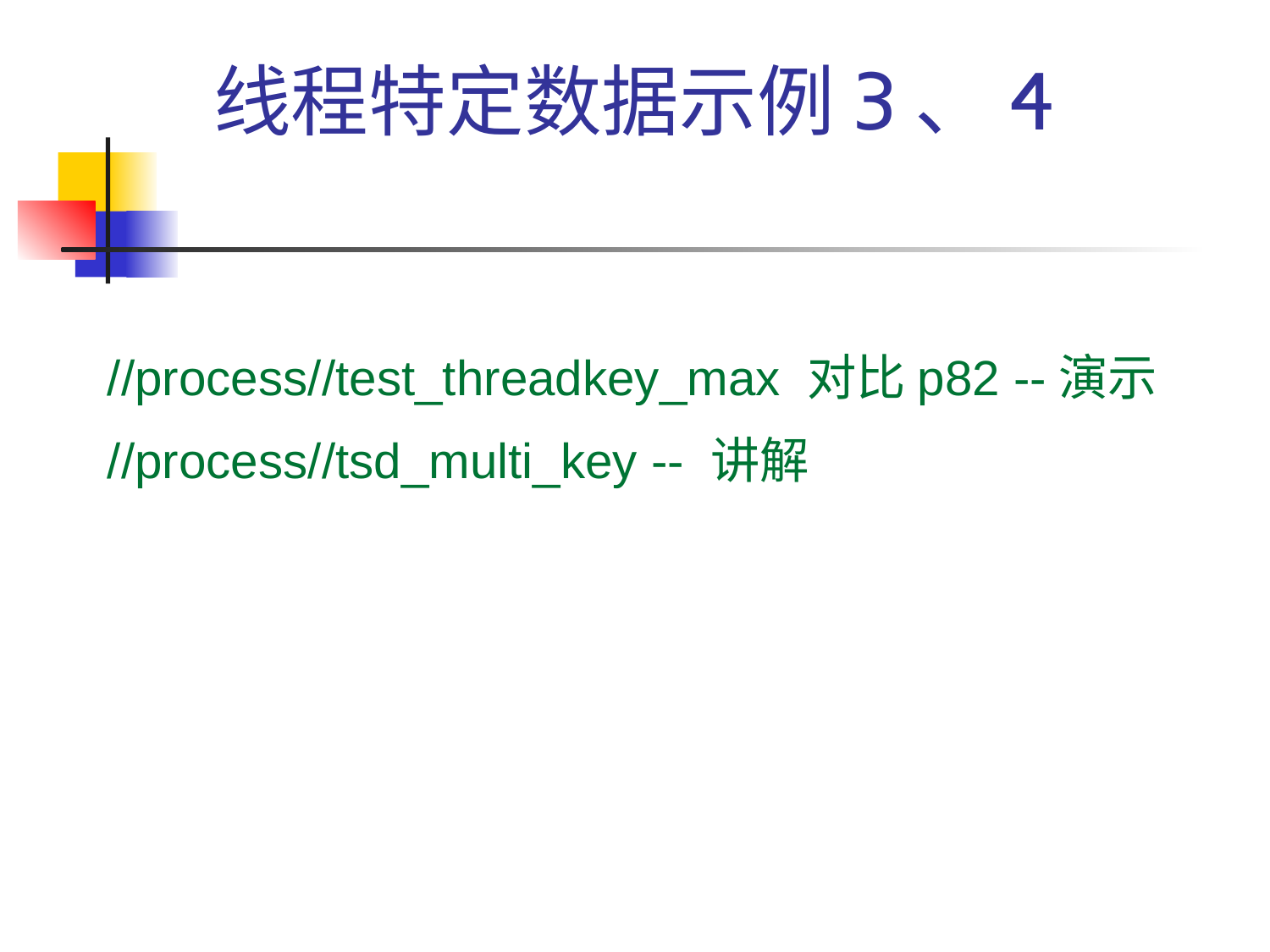

# 线程特定数据示例3、4
//process//test_threadkey_max 对比p82 --演示
//process//tsd_multi_key -- 讲解